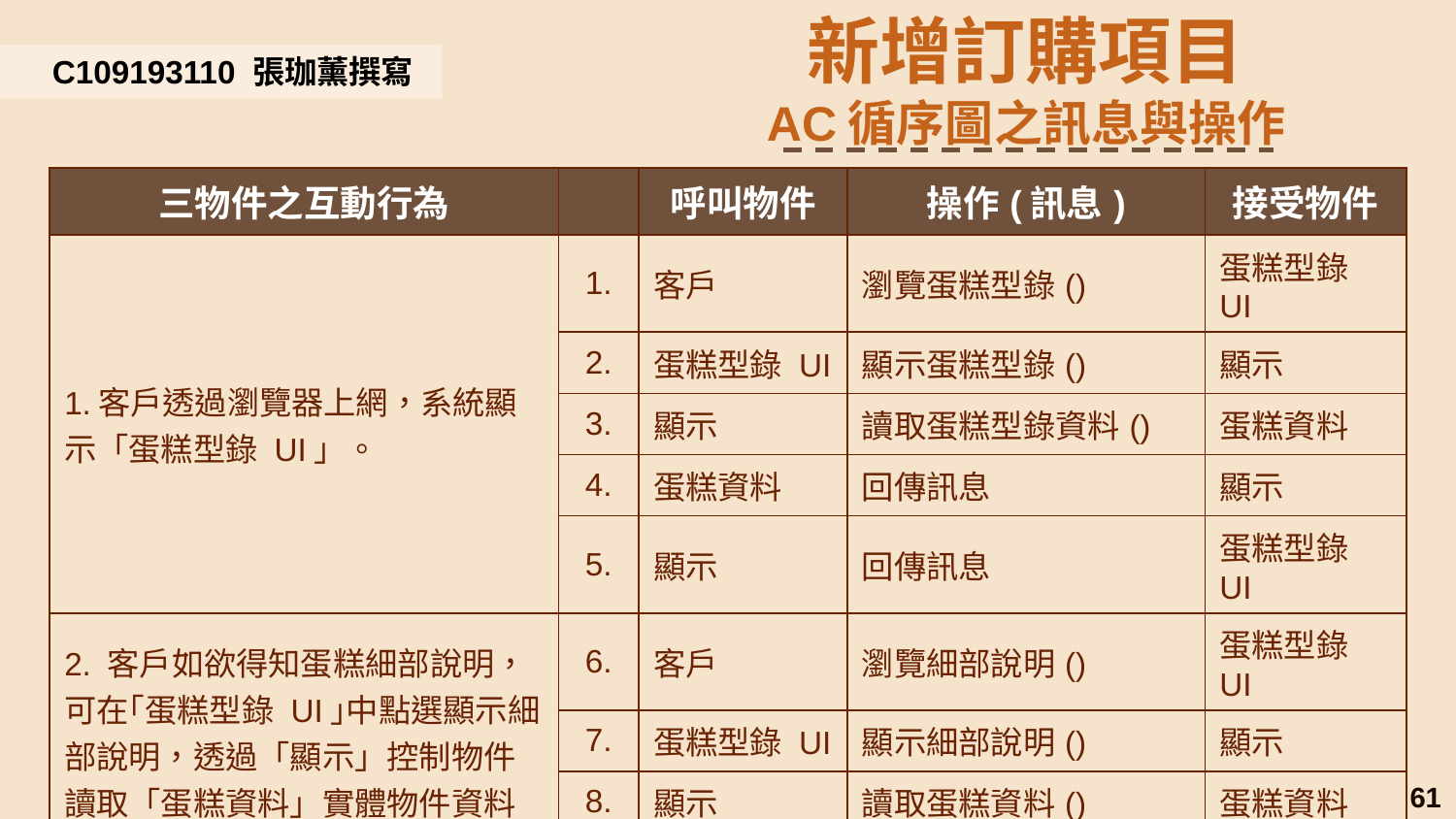

新增訂購項目
AC循序圖之訊息與操作

C109193110 張珈薰撰寫
| 三物件之互動行為 |  | 呼叫物件 | 操作(訊息) | 接受物件 |
| --- | --- | --- | --- | --- |
| 1.客戶透過瀏覽器上網，系統顯示「蛋糕型錄 UI」。 | 1. | 客戶 | 瀏覽蛋糕型錄() | 蛋糕型錄 UI |
|  | 2. | 蛋糕型錄 UI | 顯示蛋糕型錄() | 顯示 |
|  | 3. | 顯示 | 讀取蛋糕型錄資料() | 蛋糕資料 |
|  | 4. | 蛋糕資料 | 回傳訊息 | 顯示 |
|  | 5. | 顯示 | 回傳訊息 | 蛋糕型錄 UI |
| 2. 客戶如欲得知蛋糕細部說明，可在｢蛋糕型錄 UI｣中點選顯示細部說明，透過「顯示」控制物件讀取「蛋糕資料」實體物件資料後，回傳「細部說明 UI」以供客戶查看。 [Opt 框架] [Loop 框架] | 6. | 客戶 | 瀏覽細部說明() | 蛋糕型錄 UI |
|  | 7. | 蛋糕型錄 UI | 顯示細部說明() | 顯示 |
|  | 8. | 顯示 | 讀取蛋糕資料() | 蛋糕資料 |
|  | 9. | 蛋糕資料 | 回傳訊息 | 顯示 |
|  | 10. | 顯示 | 回傳訊息 | 細部說明 UI |
61